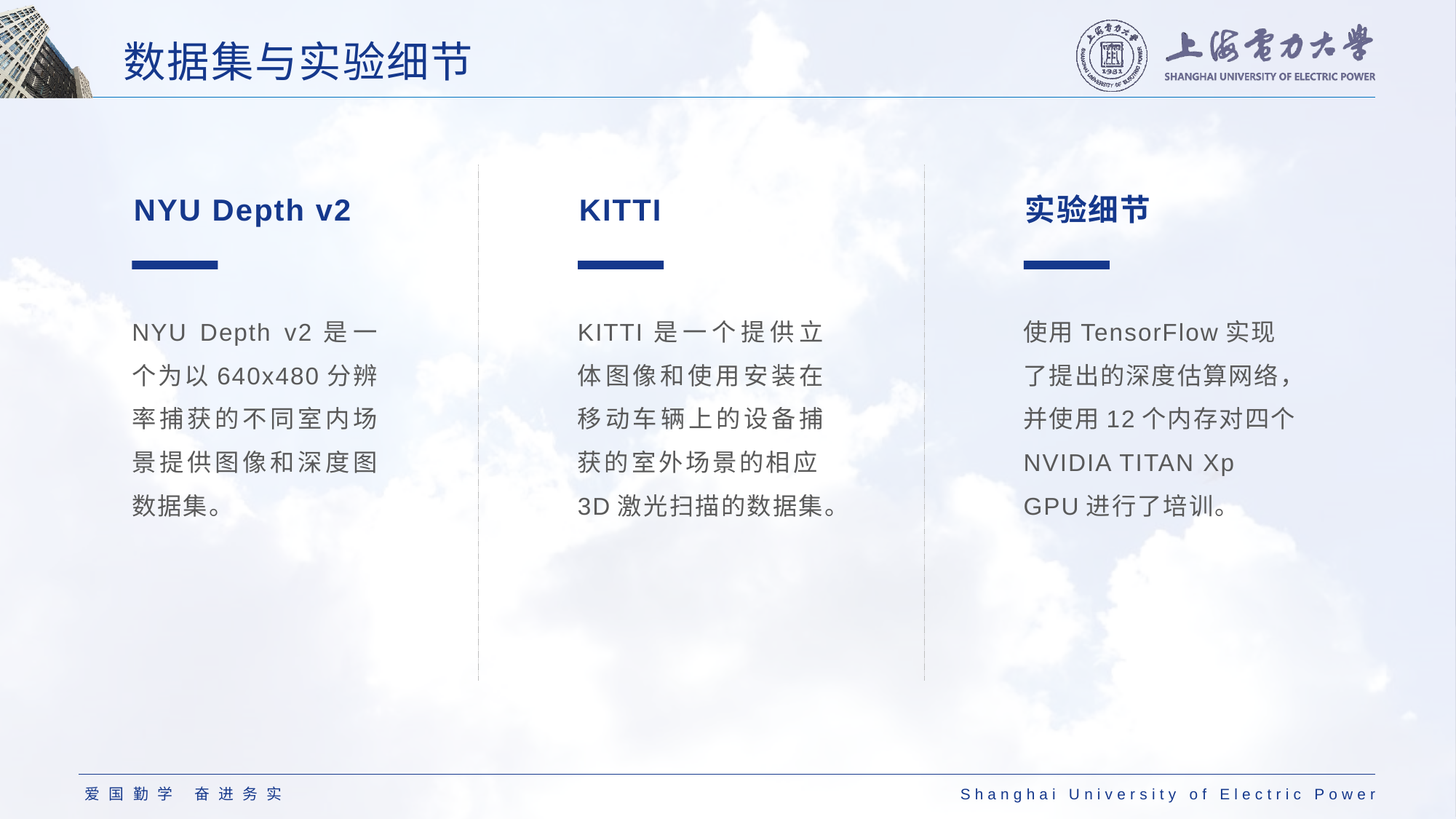

# 数据集与实验细节
NYU Depth v2

NYU Depth v2是一个为以640x480分辨率捕获的不同室内场景提供图像和深度图数据集。
KITTI

KITTI是一个提供立体图像和使用安装在移动车辆上的设备捕获的室外场景的相应3D激光扫描的数据集。
实验细节

使用TensorFlow实现了提出的深度估算网络，并使用12个内存对四个NVIDIA TITAN Xp GPU进行了培训。